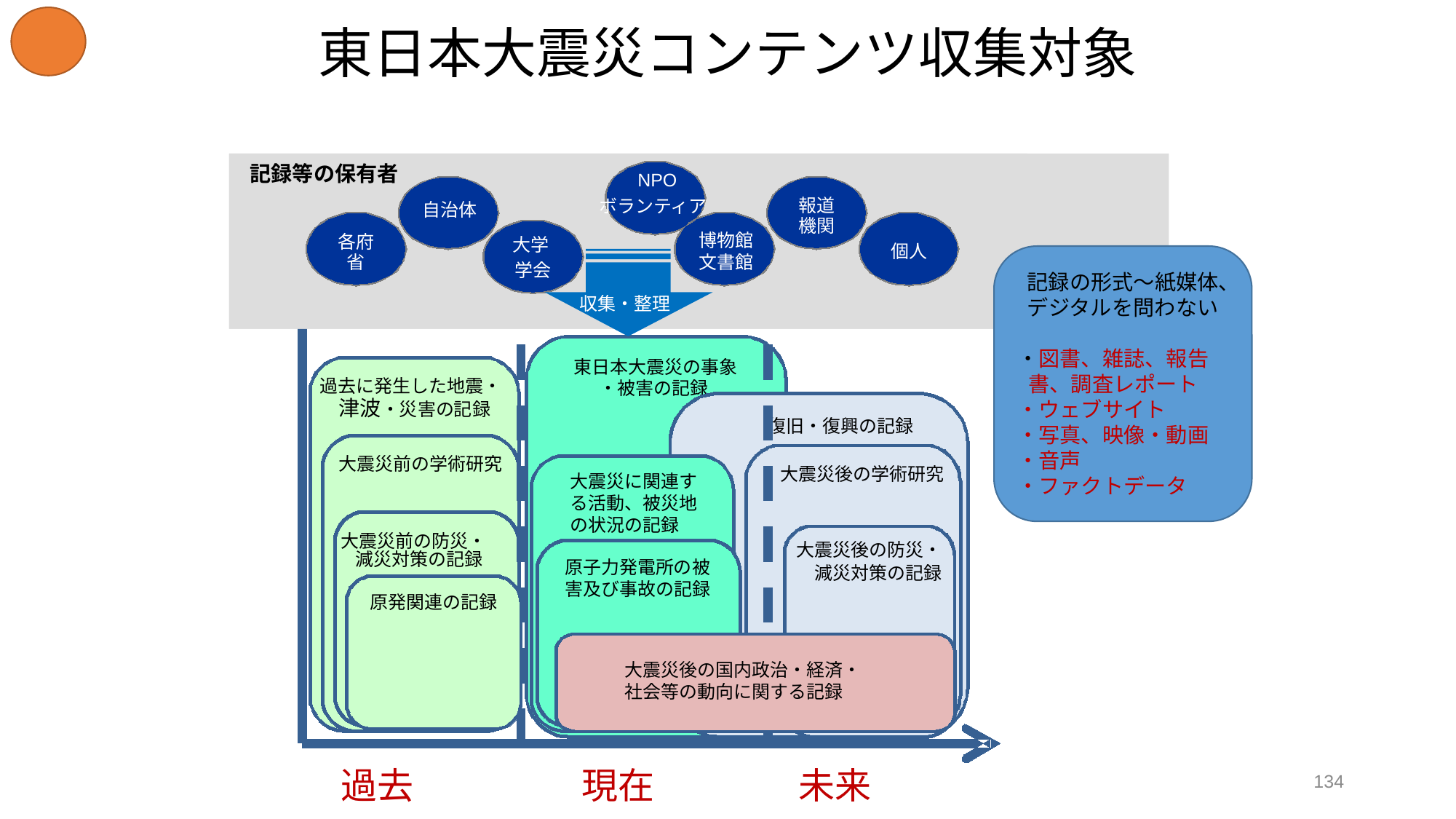

# 東日本大震災コンテンツ収集対象

記録等の保有者

NPO

報道
ボランティア
自治体

機関

博物館
文書館
各府
個人

省
学会
収集・整理

東日本大震災の事象

過去に発生した地震・
・被害の記録

津波・災害の記録
復旧・復興の記録

大震災前の学術研究

大震災後の学術研究
大震災に関連する活動、被災地の状況の記録

大震災前の防災・
大震災後の防災・

減災対策の記録
原子力発電所の被害及び事故の記録
減災対策の記録

原発関連の記録

過去
現在
未来
大学
記録の形式～紙媒体、デジタルを問わない

・図書、雑誌、報告書、調査レポート
・ウェブサイト
・写真、映像・動画
・音声
・ファクトデータ
大震災後の国内政治・経済・社会等の動向に関する記録

134